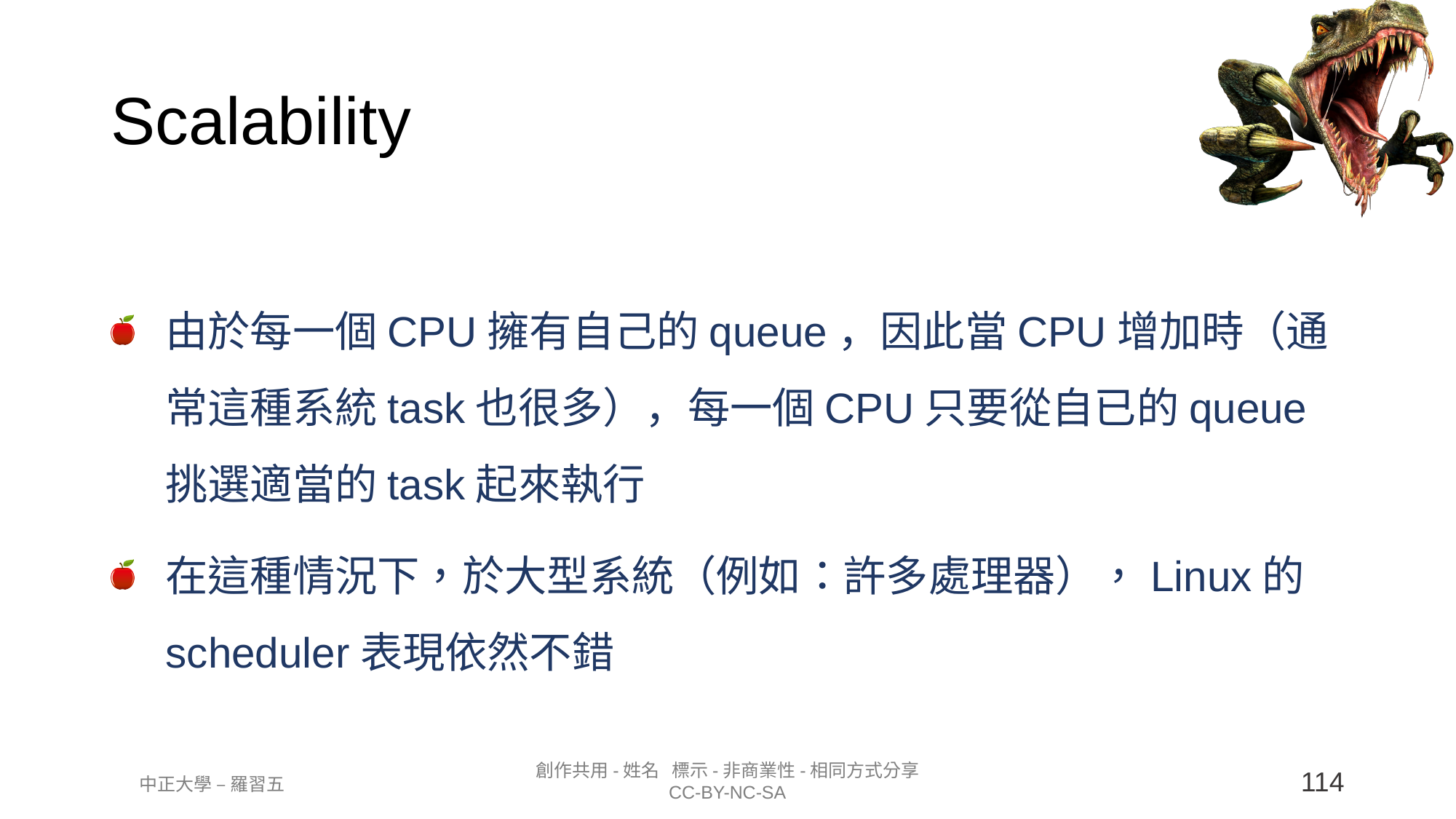

# Scalability
由於每一個CPU擁有自己的queue，因此當CPU增加時（通常這種系統task也很多），每一個CPU只要從自已的queue挑選適當的task起來執行
在這種情況下，於大型系統（例如：許多處理器），Linux的scheduler表現依然不錯